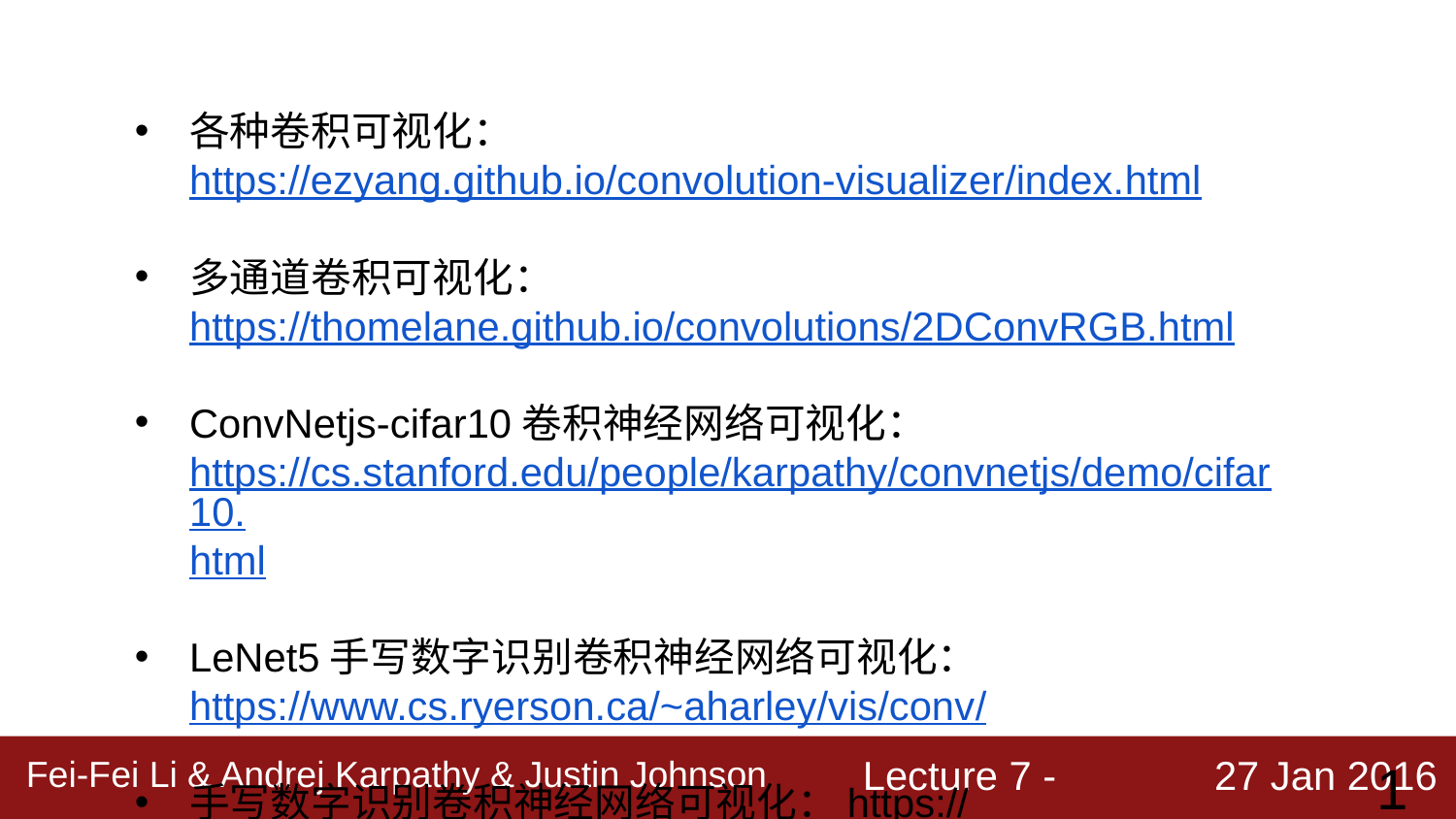

各种卷积可视化：https://ezyang.github.io/convolution-visualizer/index.html

多通道卷积可视化：https://thomelane.github.io/convolutions/2DConvRGB.html

ConvNetjs-cifar10卷积神经网络可视化：https://cs.stanford.edu/people/karpathy/convnetjs/demo/cifar10.html

LeNet5手写数字识别卷积神经网络可视化：https://www.cs.ryerson.ca/~aharley/vis/conv/

手写数字识别卷积神经网络可视化：https://transcranial.github.io/keras-js/#/mnist-cnn

126